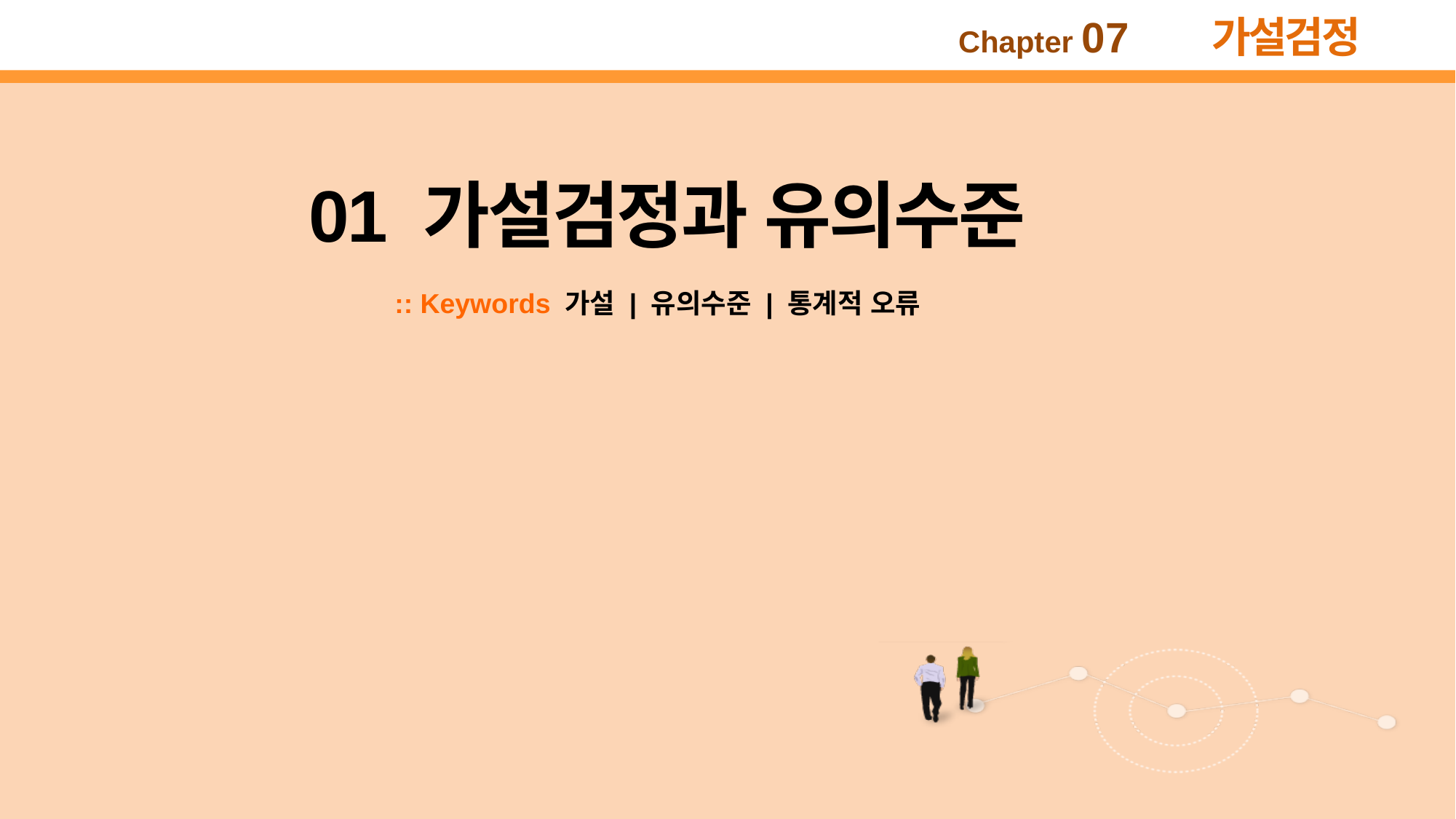

01 가설검정과 유의수준
:: Keywords 가설 | 유의수준 | 통계적 오류